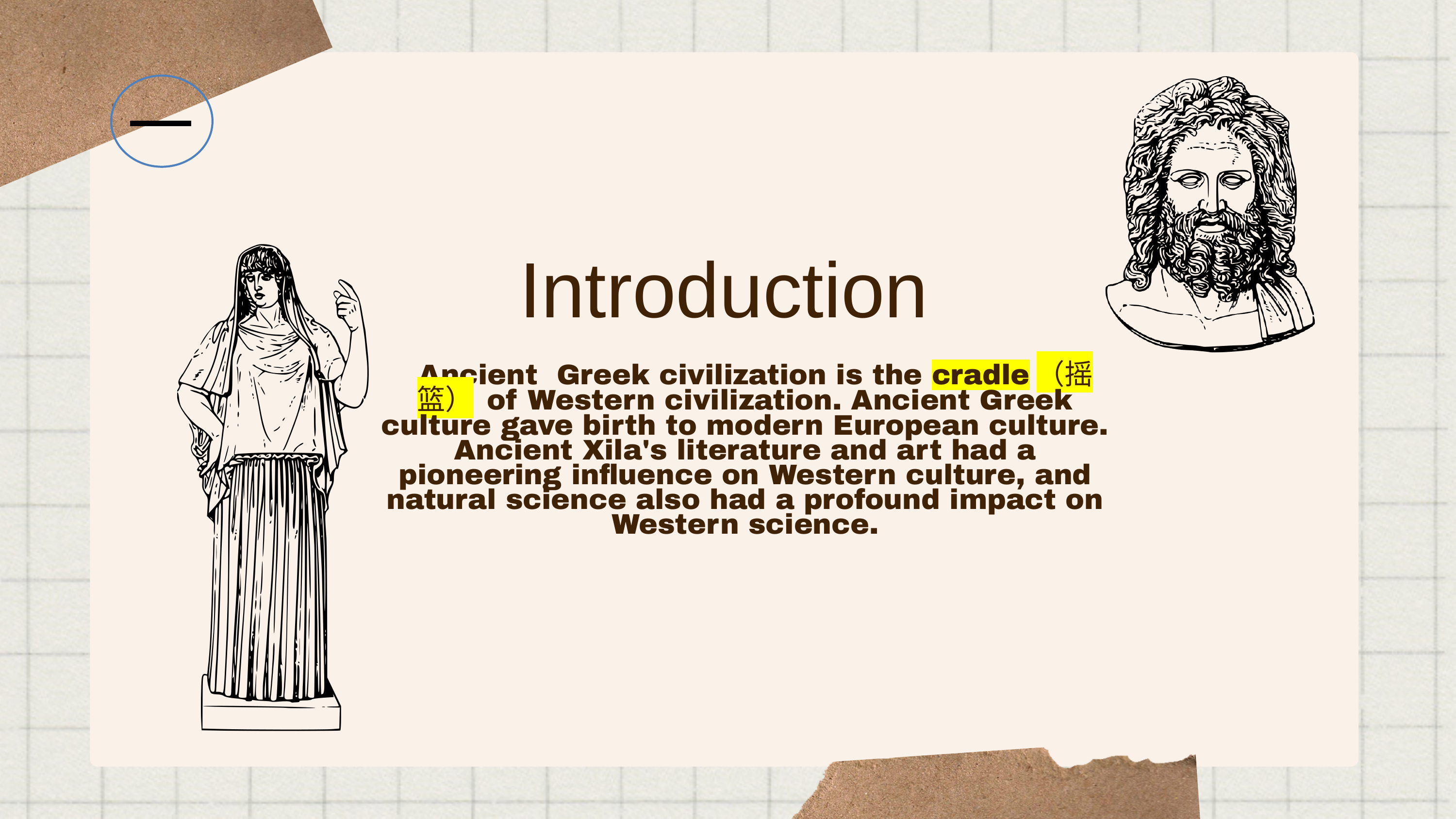

一

Introduction
  Ancient  Greek civilization is the cradle（摇篮） of Western civilization. Ancient Greek culture gave birth to modern European culture. Ancient Xila's literature and art had a pioneering influence on Western culture, and natural science also had a profound impact on Western science.